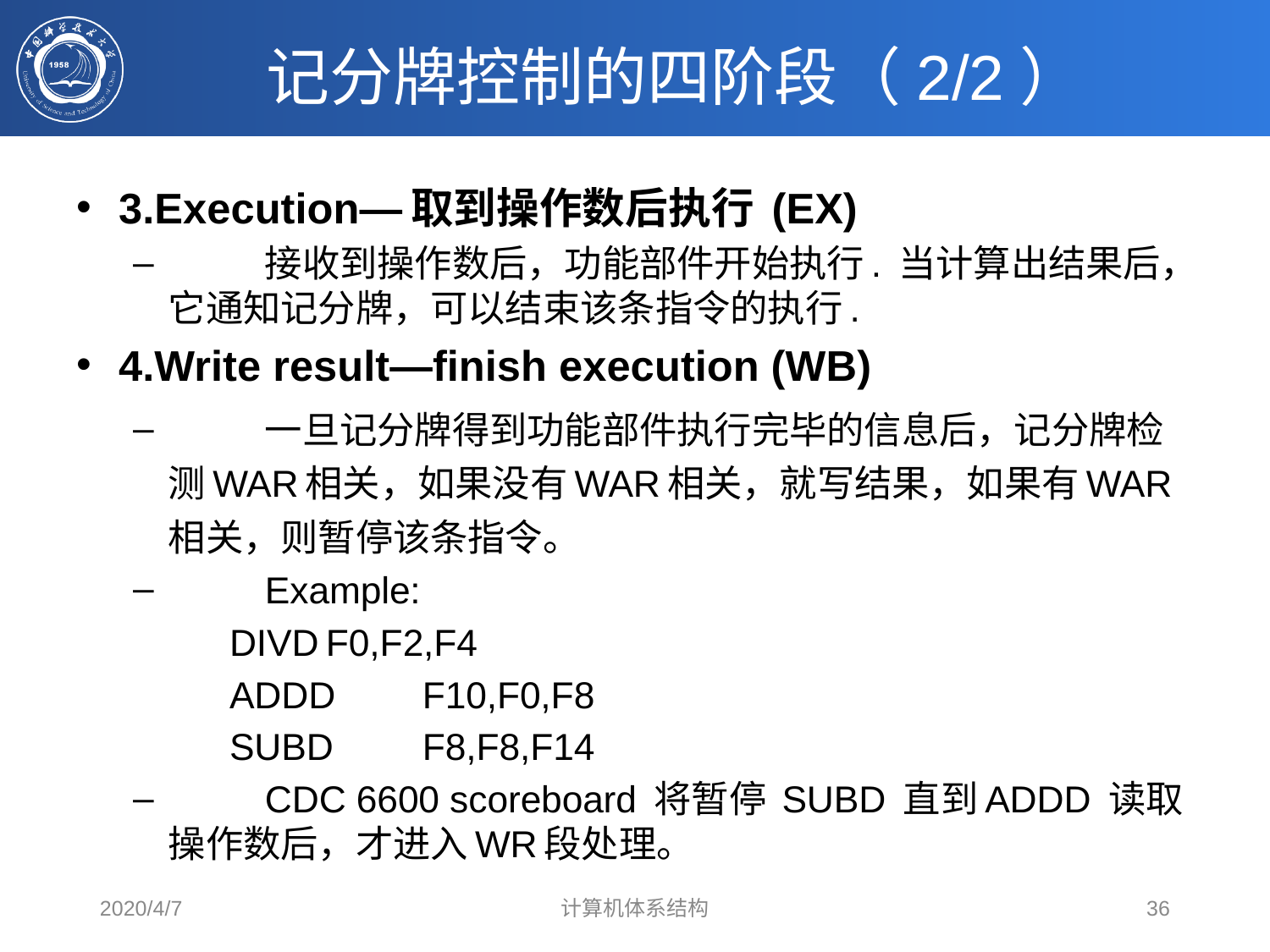

# 记分牌控制的四阶段（2/2）

3.Execution—取到操作数后执行 (EX)
 	接收到操作数后，功能部件开始执行. 当计算出结果后，它通知记分牌，可以结束该条指令的执行.
4.Write result—finish execution (WB)
 	一旦记分牌得到功能部件执行完毕的信息后，记分牌检测WAR相关，如果没有WAR相关，就写结果，如果有WAR 相关，则暂停该条指令。
	Example:
 			DIVD	F0,F2,F4
 			ADDD	F10,F0,F8
 			SUBD	F8,F8,F14
 	CDC 6600 scoreboard 将暂停 SUBD 直到ADDD 读取操作数后，才进入WR段处理。

2020/4/7
计算机体系结构
36